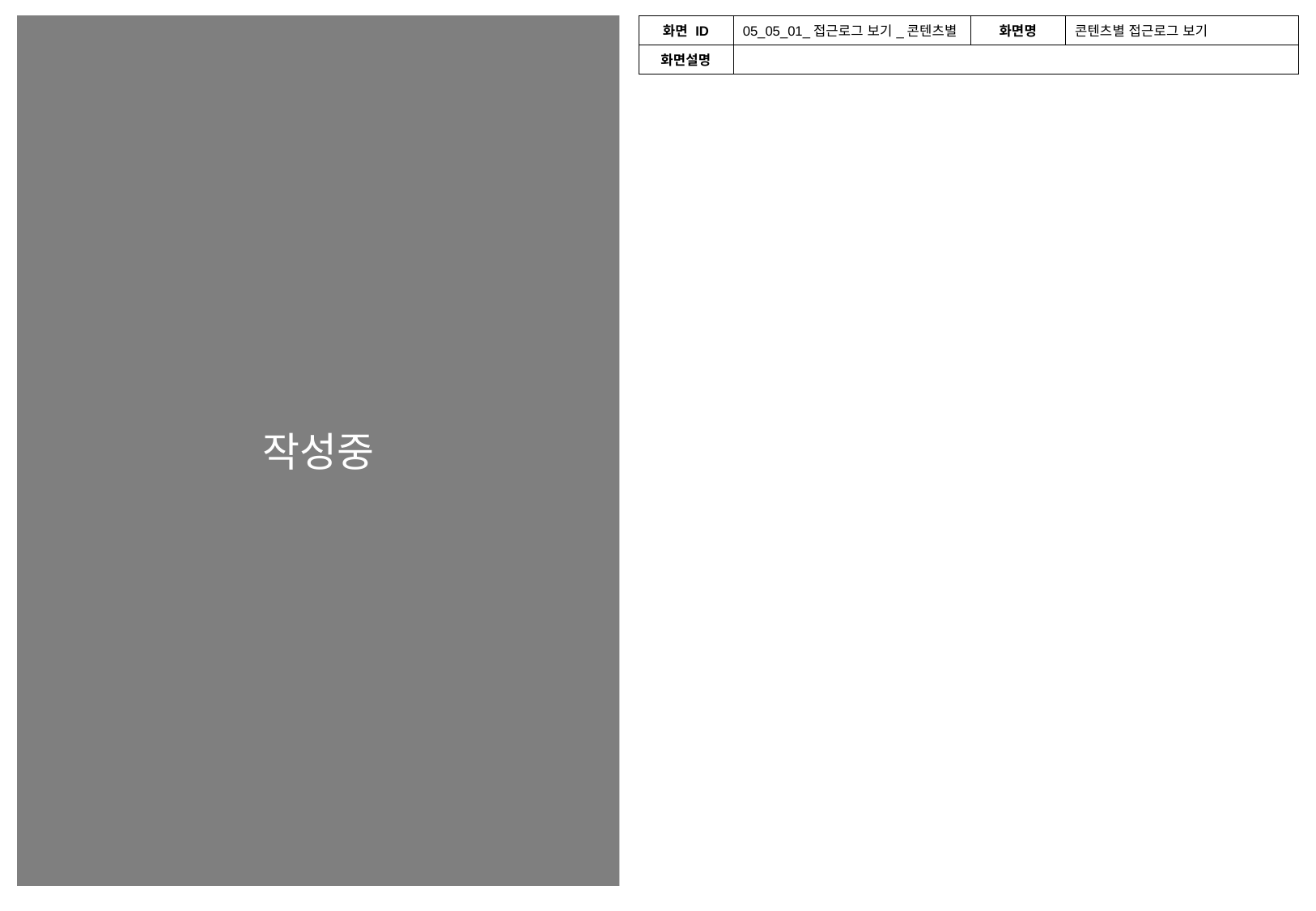

스크롤 방지
작성중
| 화면 ID | 05\_05\_01\_접근로그 보기\_콘텐츠별 | 화면명 | 콘텐츠별 접근로그 보기 |
| --- | --- | --- | --- |
| 화면설명 |  |  |  |
스크롤 방지